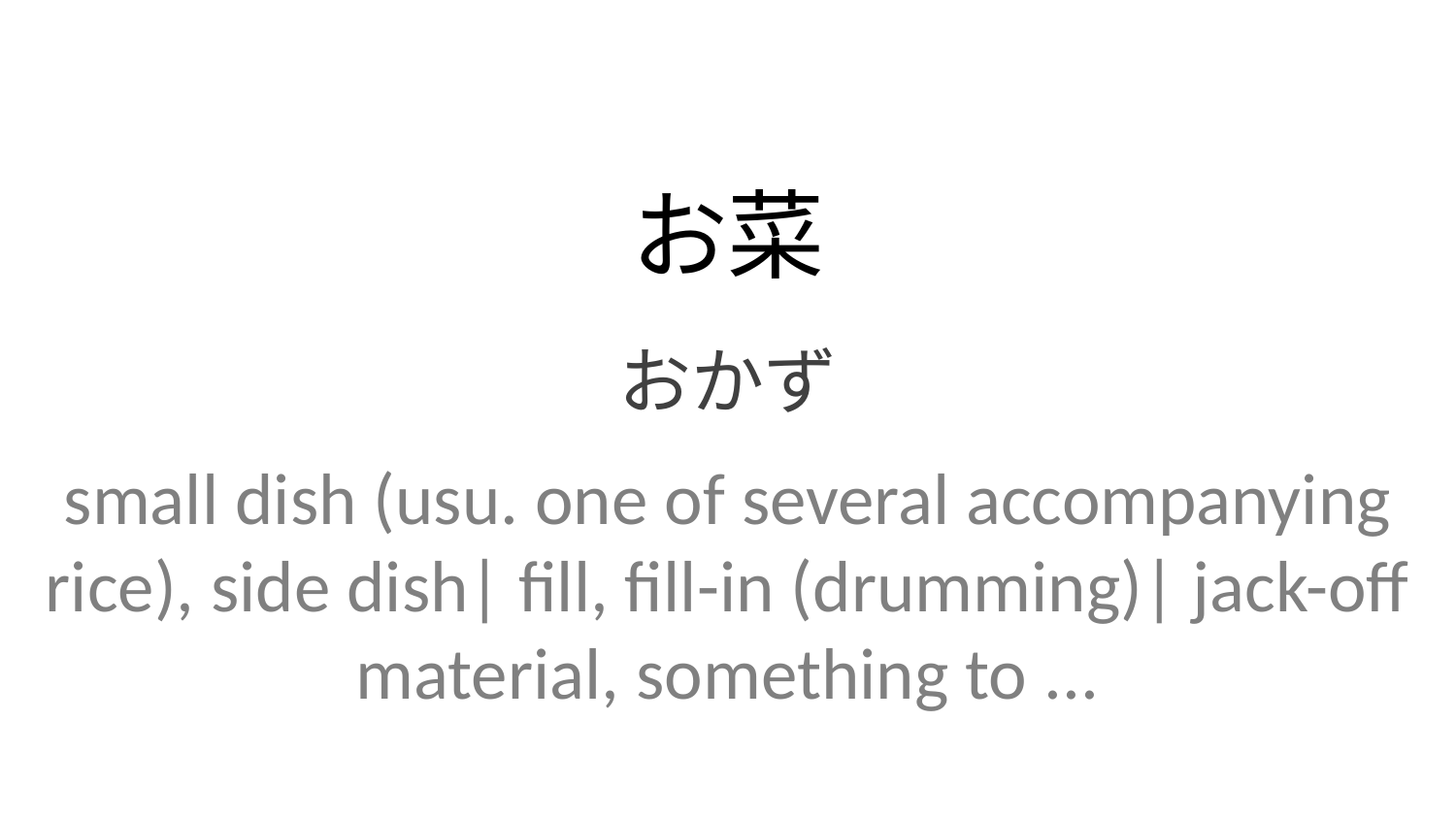

お菜

おかず
small dish (usu. one of several accompanying rice), side dish| fill, fill-in (drumming)| jack-off material, something to ...